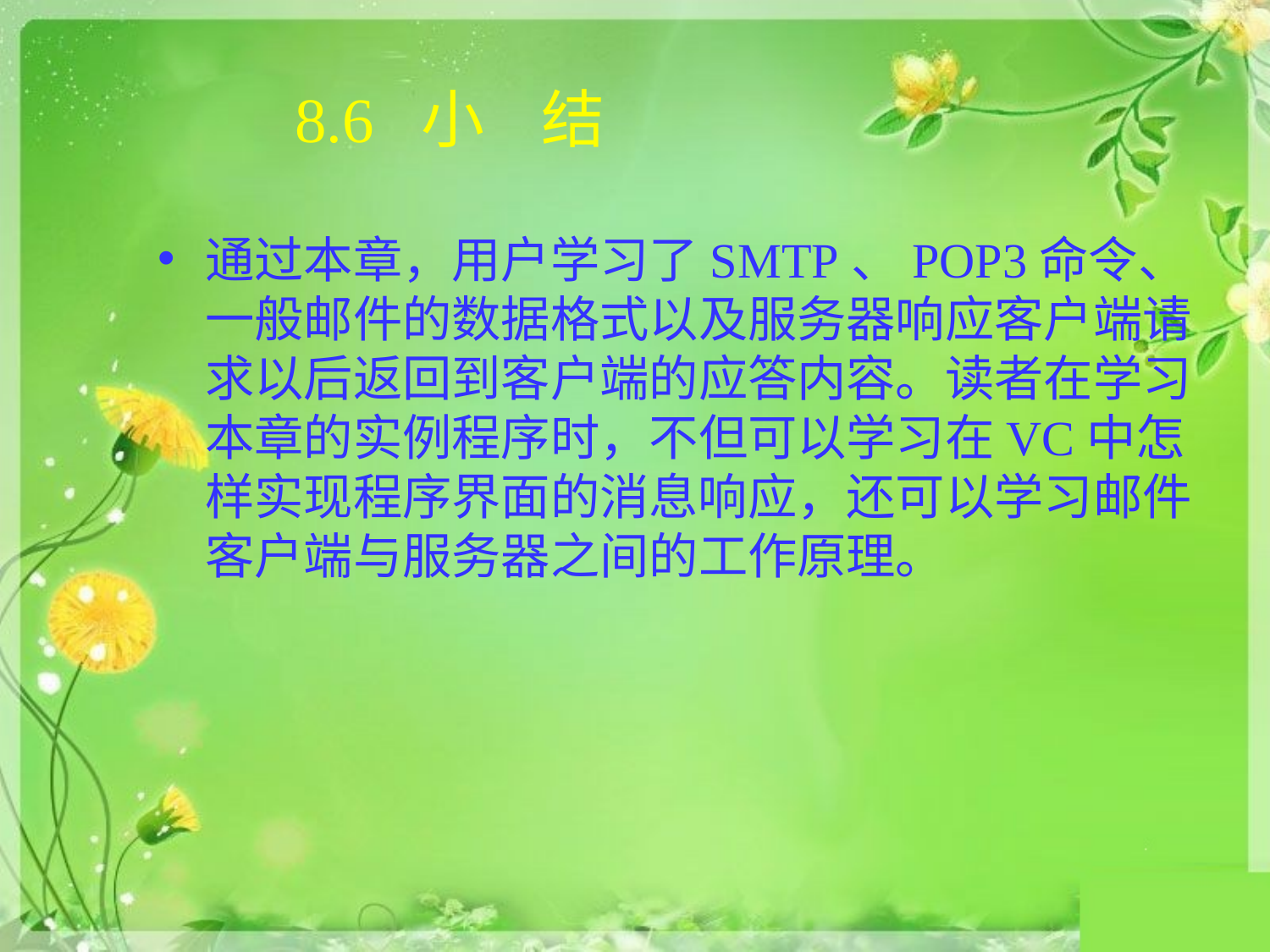

# 8.6  小    结
通过本章，用户学习了SMTP、POP3命令、一般邮件的数据格式以及服务器响应客户端请求以后返回到客户端的应答内容。读者在学习本章的实例程序时，不但可以学习在VC中怎样实现程序界面的消息响应，还可以学习邮件客户端与服务器之间的工作原理。